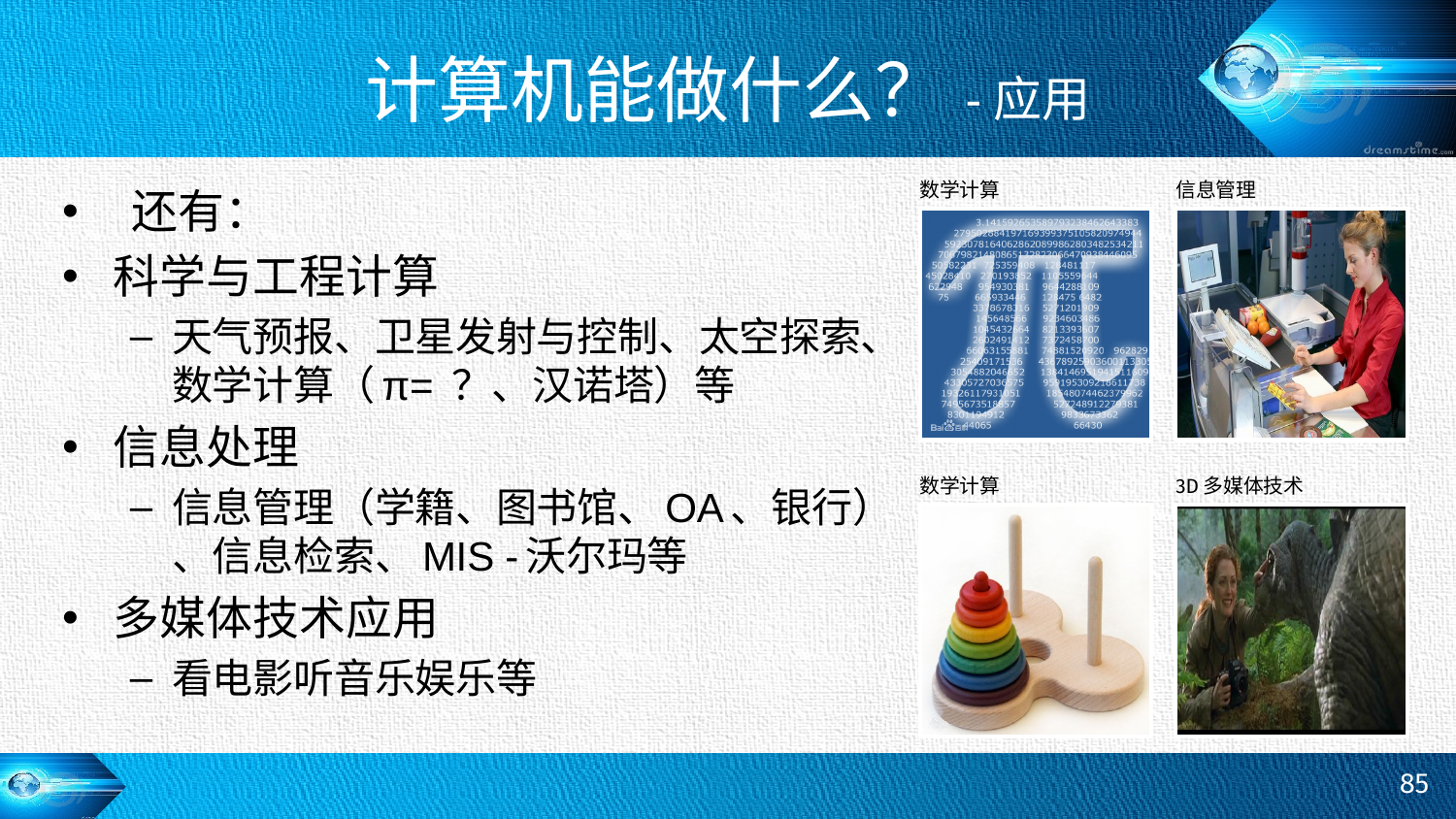

# 计算机能做什么？-应用
数学计算
信息管理
数学计算
3D多媒体技术
 还有：
科学与工程计算
天气预报、卫星发射与控制、太空探索、数学计算（π= ？、汉诺塔）等
信息处理
信息管理（学籍、图书馆、OA、银行） 、信息检索、MIS -沃尔玛等
多媒体技术应用
看电影听音乐娱乐等

85